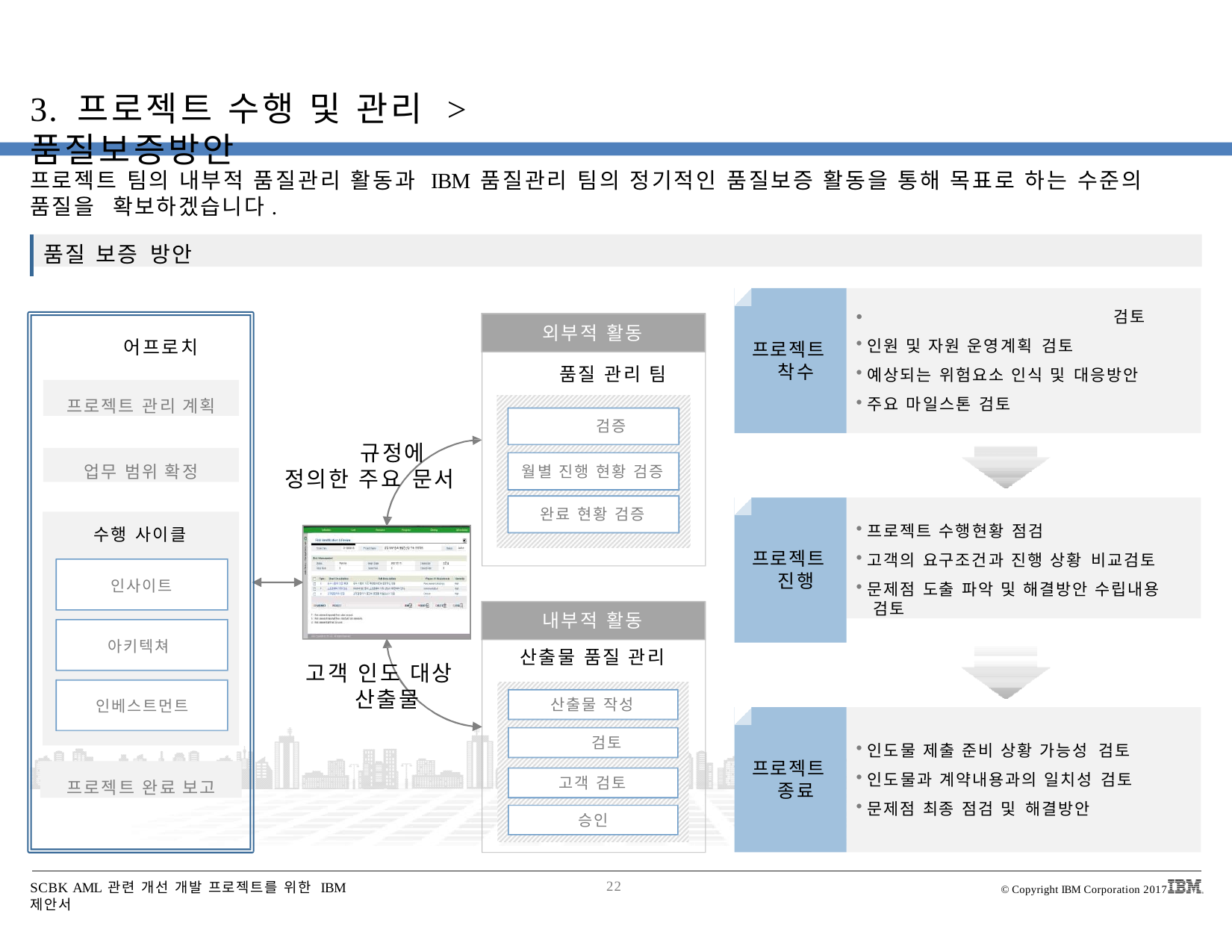

# 3. 프로젝트 수행 및 관리 > 품질보증방안

프로젝트 팀의 내부적 품질관리 활동과 IBM 품질관리 팀의 정기적인 품질보증 활동을 통해 목표로 하는 수준의 품질을  확보하겠습니다.

품질 보증 방안

•
인원 및 자원 운영계획 검토
예상되는 위험요소 인식 및 대응방안
주요 마일스톤 검토
검토

외부적 활동
어프로치
프로젝트  착수
품질 관리 팀
프로젝트 관리 계획

검증

규정에  정의한 주요 문서
업무 범위 확정

월별 진행 현황 검증

프로젝트 수행현황 점검
고객의 요구조건과 진행 상황 비교검토
문제점 도출 파악 및 해결방안 수립내용  검토
완료 현황 검증

수행 사이클

인사이트
아키텍쳐  인베스트먼트

프로젝트  진행

내부적 활동

산출물 품질 관리

고객 인도 대상  산출물

산출물 작성

검토
인도물 제출 준비 상황 가능성 검토
인도물과 계약내용과의 일치성 검토
문제점 최종 점검 및 해결방안
프로젝트  종료
프로젝트 완료 보고

고객 검토

승인

SCBK AML 관련 개선 개발 프로젝트를 위한 IBM 제안서
22

© Copyright IBM Corporation 2017